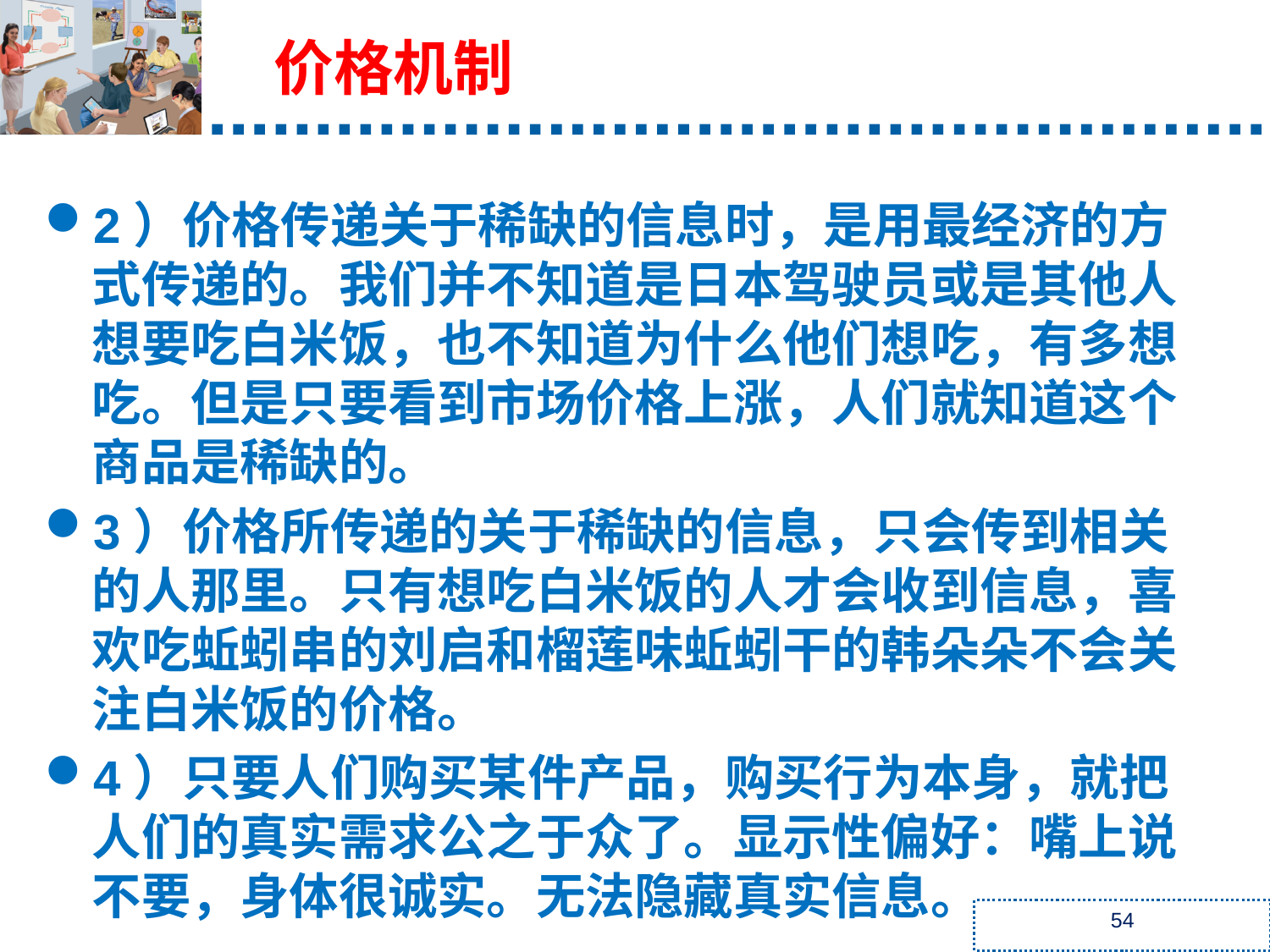

价格机制
2）价格传递关于稀缺的信息时，是用最经济的方式传递的。我们并不知道是日本驾驶员或是其他人想要吃白米饭，也不知道为什么他们想吃，有多想吃。但是只要看到市场价格上涨，人们就知道这个商品是稀缺的。
3）价格所传递的关于稀缺的信息，只会传到相关的人那里。只有想吃白米饭的人才会收到信息，喜欢吃蚯蚓串的刘启和榴莲味蚯蚓干的韩朵朵不会关注白米饭的价格。
4）只要人们购买某件产品，购买行为本身，就把人们的真实需求公之于众了。显示性偏好：嘴上说不要，身体很诚实。无法隐藏真实信息。

54